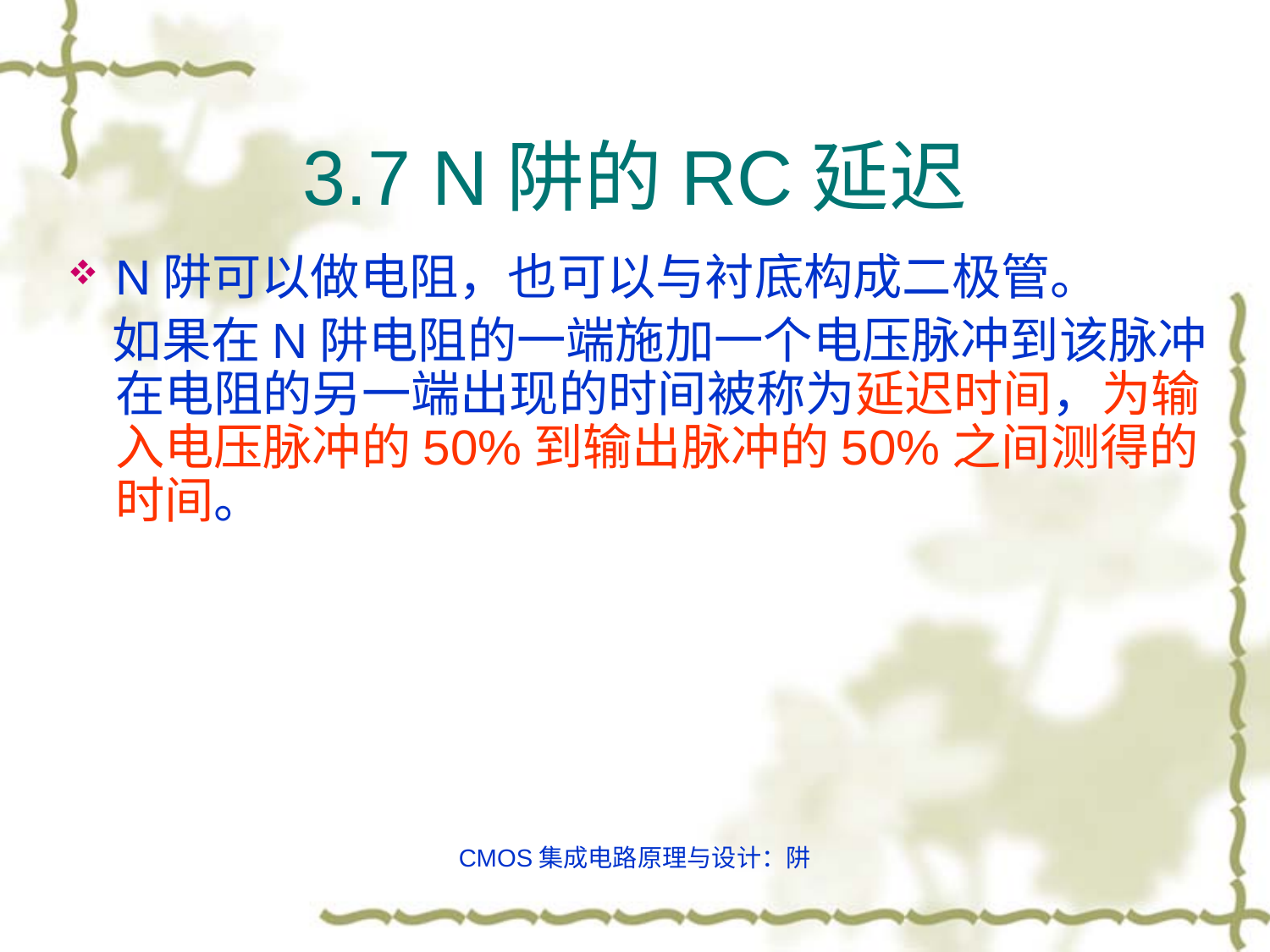

# 3.7 N阱的RC延迟
N阱可以做电阻，也可以与衬底构成二极管。
   如果在N阱电阻的一端施加一个电压脉冲到该脉冲在电阻的另一端出现的时间被称为延迟时间，为输入电压脉冲的50%到输出脉冲的50%之间测得的时间。
CMOS集成电路原理与设计：阱
29